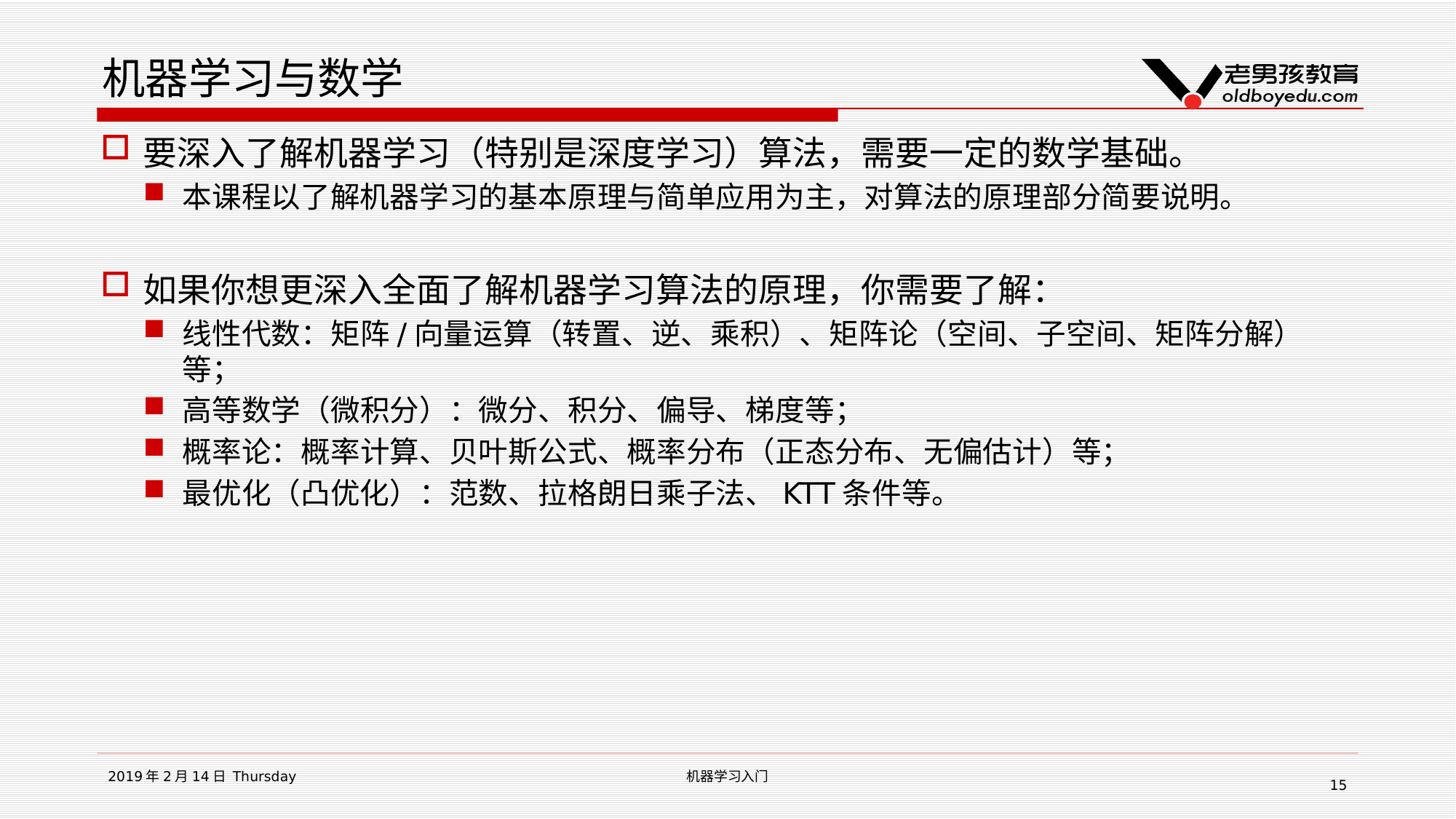

# 机器学习与数学
要深入了解机器学习（特别是深度学习）算法，需要一定的数学基础。
本课程以了解机器学习的基本原理与简单应用为主，对算法的原理部分简要说明。

如果你想更深入全面了解机器学习算法的原理，你需要了解：
线性代数：矩阵/向量运算（转置、逆、乘积）、矩阵论（空间、子空间、矩阵分解）等；
高等数学（微积分）：微分、积分、偏导、梯度等；
概率论：概率计算、贝叶斯公式、概率分布（正态分布、无偏估计）等；
最优化（凸优化）：范数、拉格朗日乘子法、KTT条件等。

2019年2月14日 Thursday
机器学习入门
15